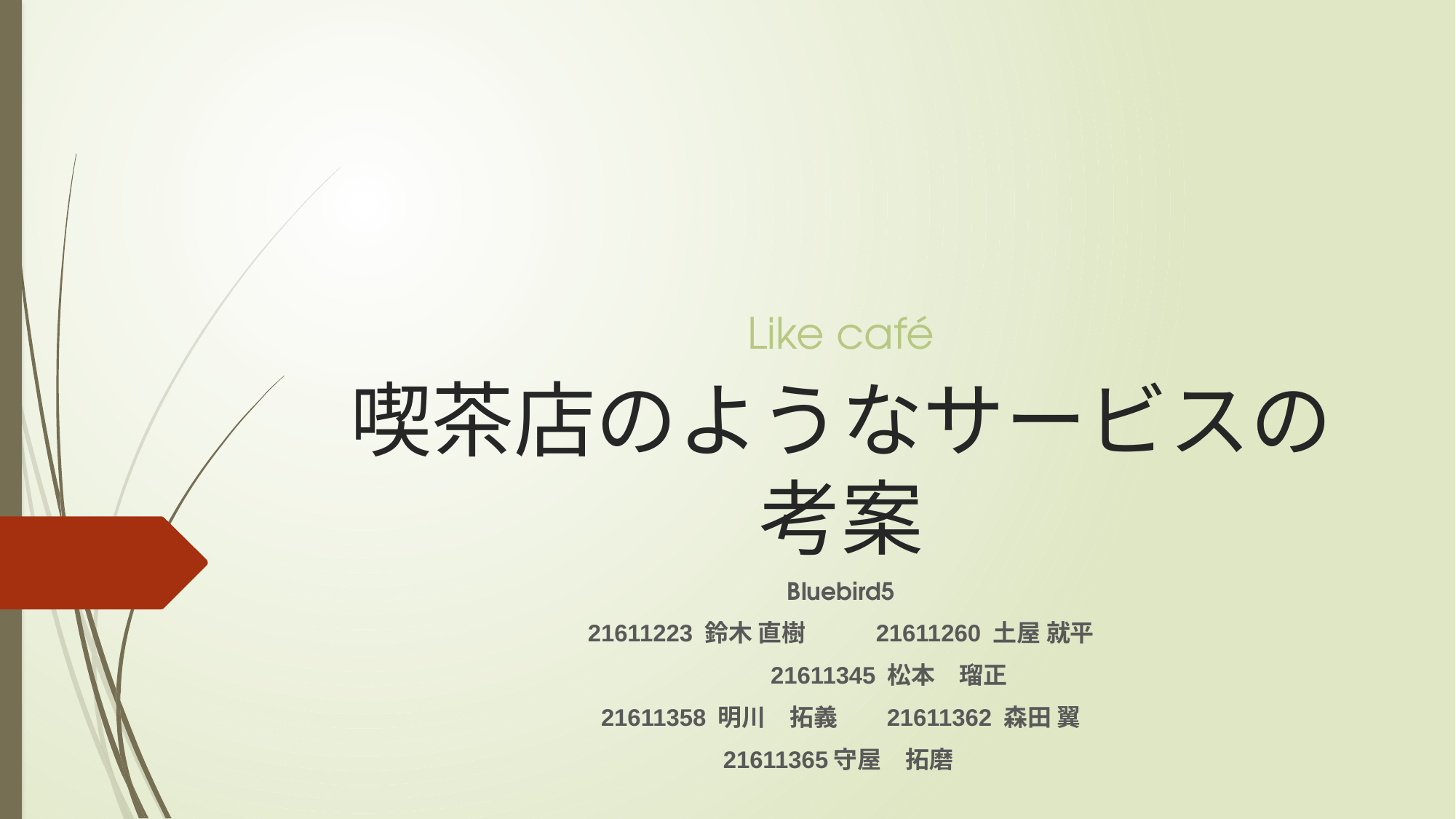

# 喫茶店のようなサービスの考案
Like café
Bluebird5
21611223 鈴木 直樹 	21611260 土屋 就平
	21611345 松本　瑠正
21611358 明川　拓義        21611362 森田 翼
21611365守屋　拓磨